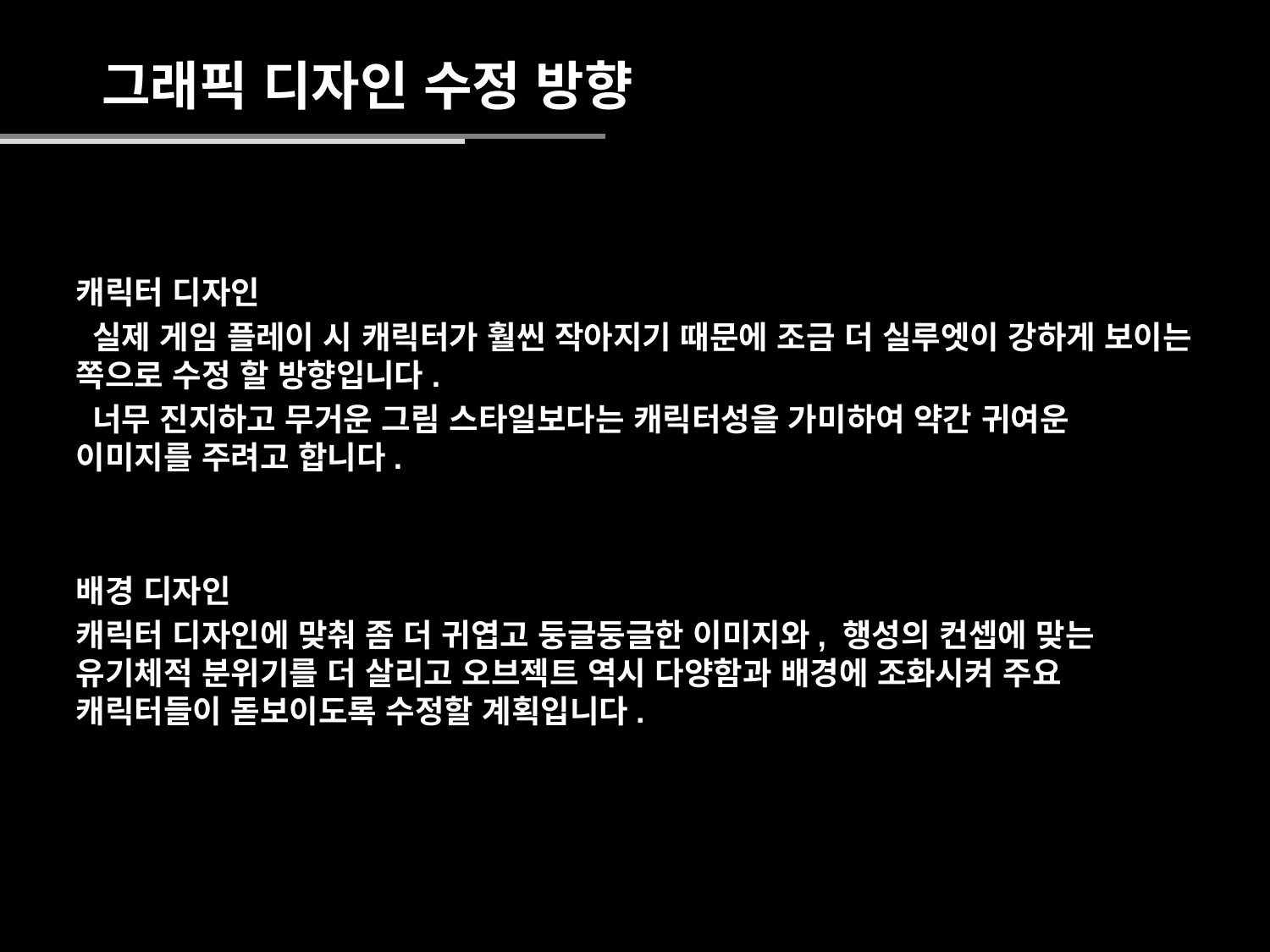

그래픽 디자인 수정 방향

캐릭터 디자인
 실제 게임 플레이 시 캐릭터가 훨씬 작아지기 때문에 조금 더 실루엣이 강하게 보이는 쪽으로 수정 할 방향입니다.
 너무 진지하고 무거운 그림 스타일보다는 캐릭터성을 가미하여 약간 귀여운 이미지를 주려고 합니다.

배경 디자인
캐릭터 디자인에 맞춰 좀 더 귀엽고 둥글둥글한 이미지와, 행성의 컨셉에 맞는 유기체적 분위기를 더 살리고 오브젝트 역시 다양함과 배경에 조화시켜 주요 캐릭터들이 돋보이도록 수정할 계획입니다.